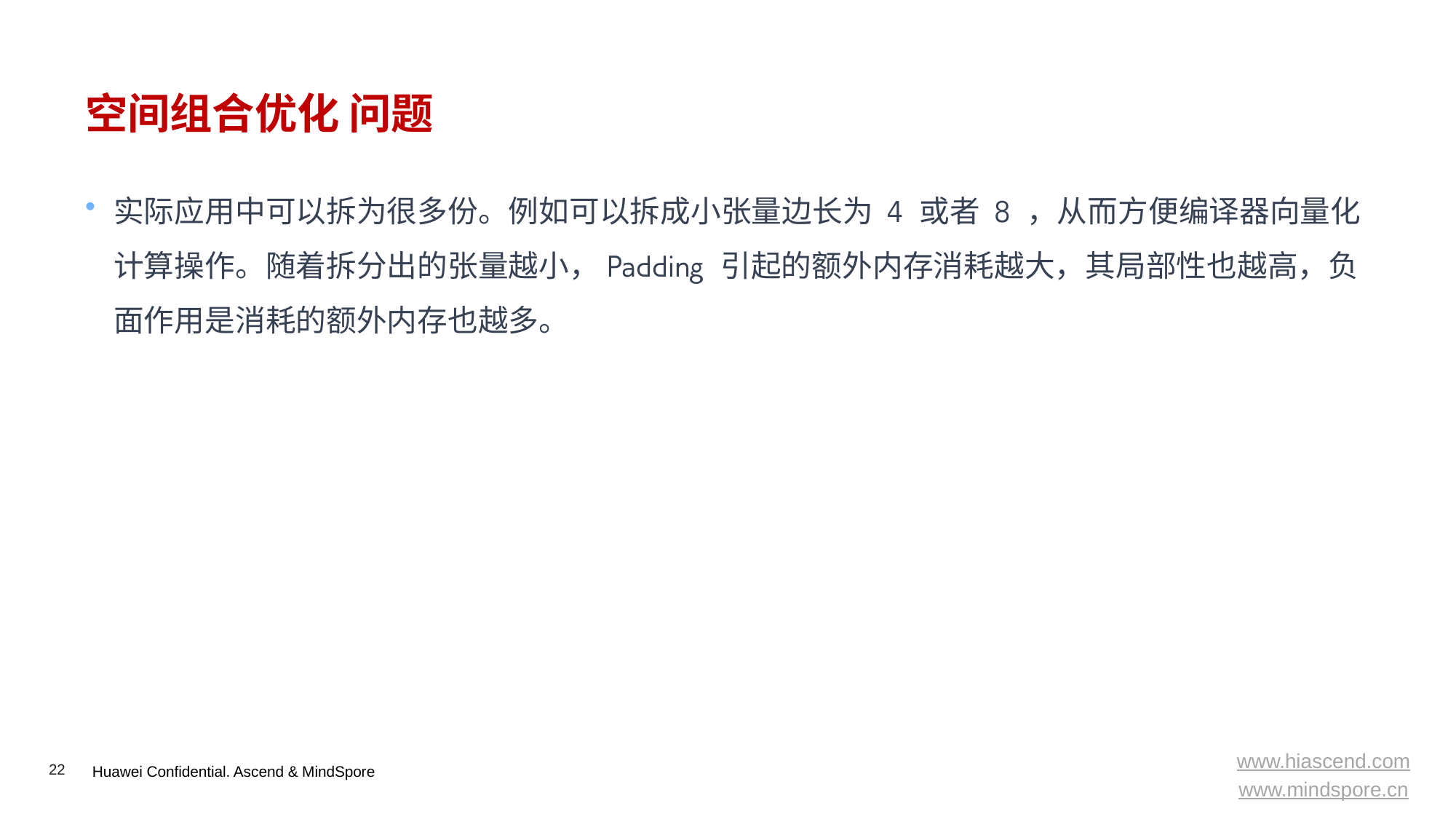

# 空间组合优化 问题
实际应用中可以拆为很多份。例如可以拆成小张量边长为 4 或者 8 ，从而方便编译器向量化计算操作。随着拆分出的张量越小，Padding 引起的额外内存消耗越大，其局部性也越高，负面作用是消耗的额外内存也越多。